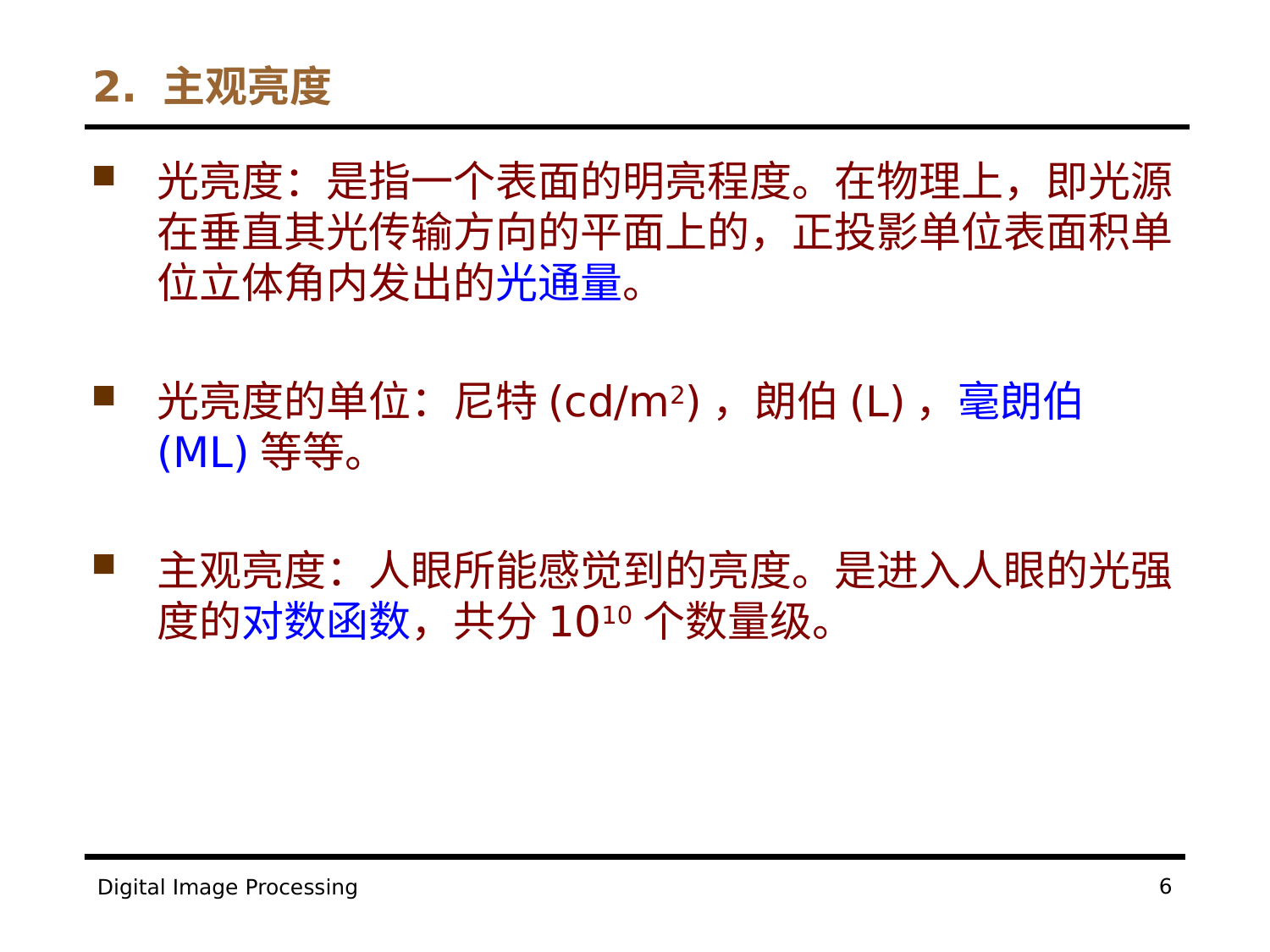

# 2. 主观亮度
光亮度：是指一个表面的明亮程度。在物理上，即光源在垂直其光传输方向的平面上的，正投影单位表面积单位立体角内发出的光通量。

光亮度的单位：尼特(cd/m2)，朗伯(L)，毫朗伯(ML)等等。

主观亮度：人眼所能感觉到的亮度。是进入人眼的光强度的对数函数，共分1010个数量级。
6
Digital Image Processing